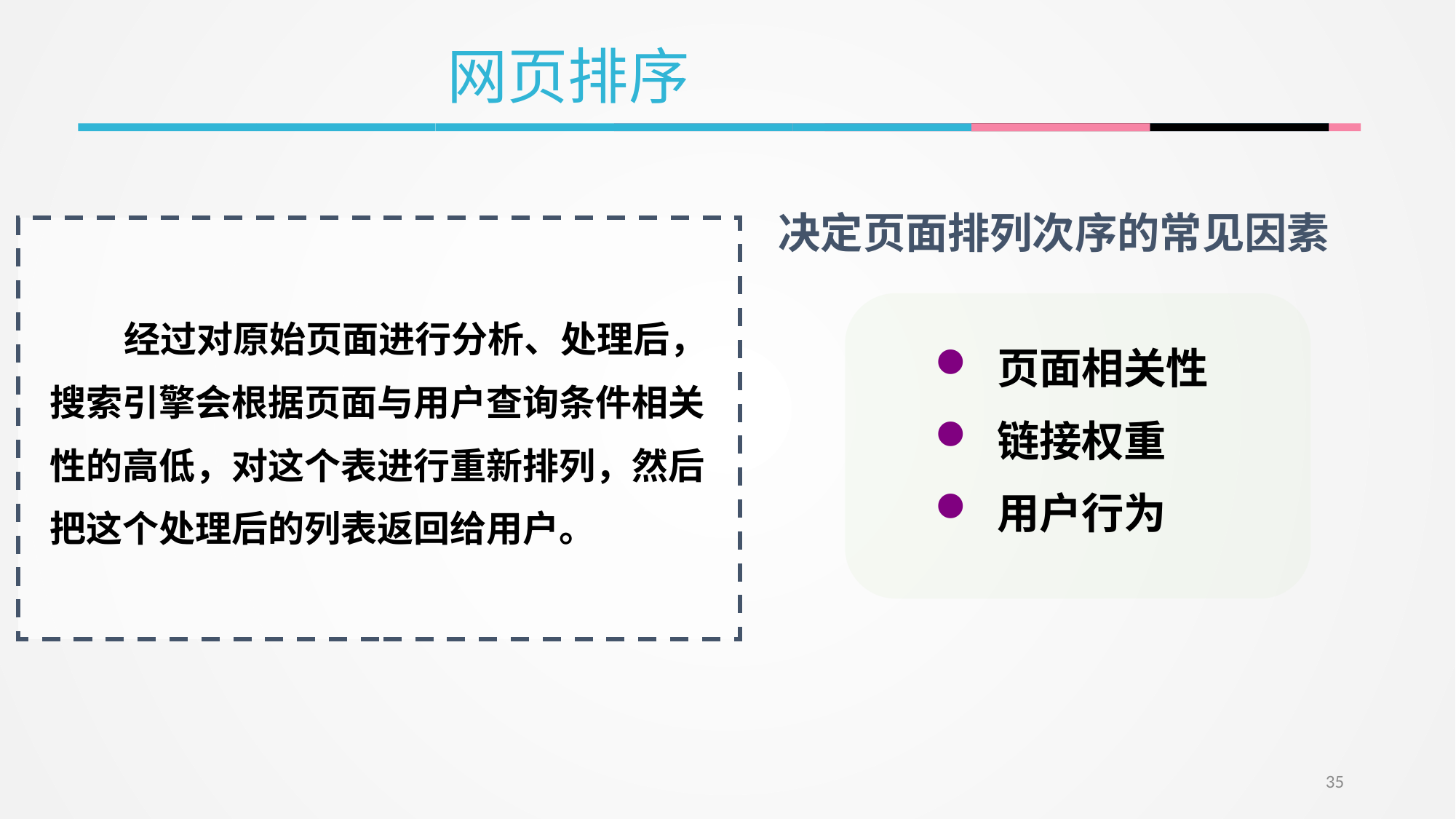

网页排序

决定页面排列次序的常见因素

        经过对原始页面进行分析、处理后，搜索引擎会根据页面与用户查询条件相关性的高低，对这个表进行重新排列，然后把这个处理后的列表返回给用户。

 页面相关性
 链接权重
 用户行为
35